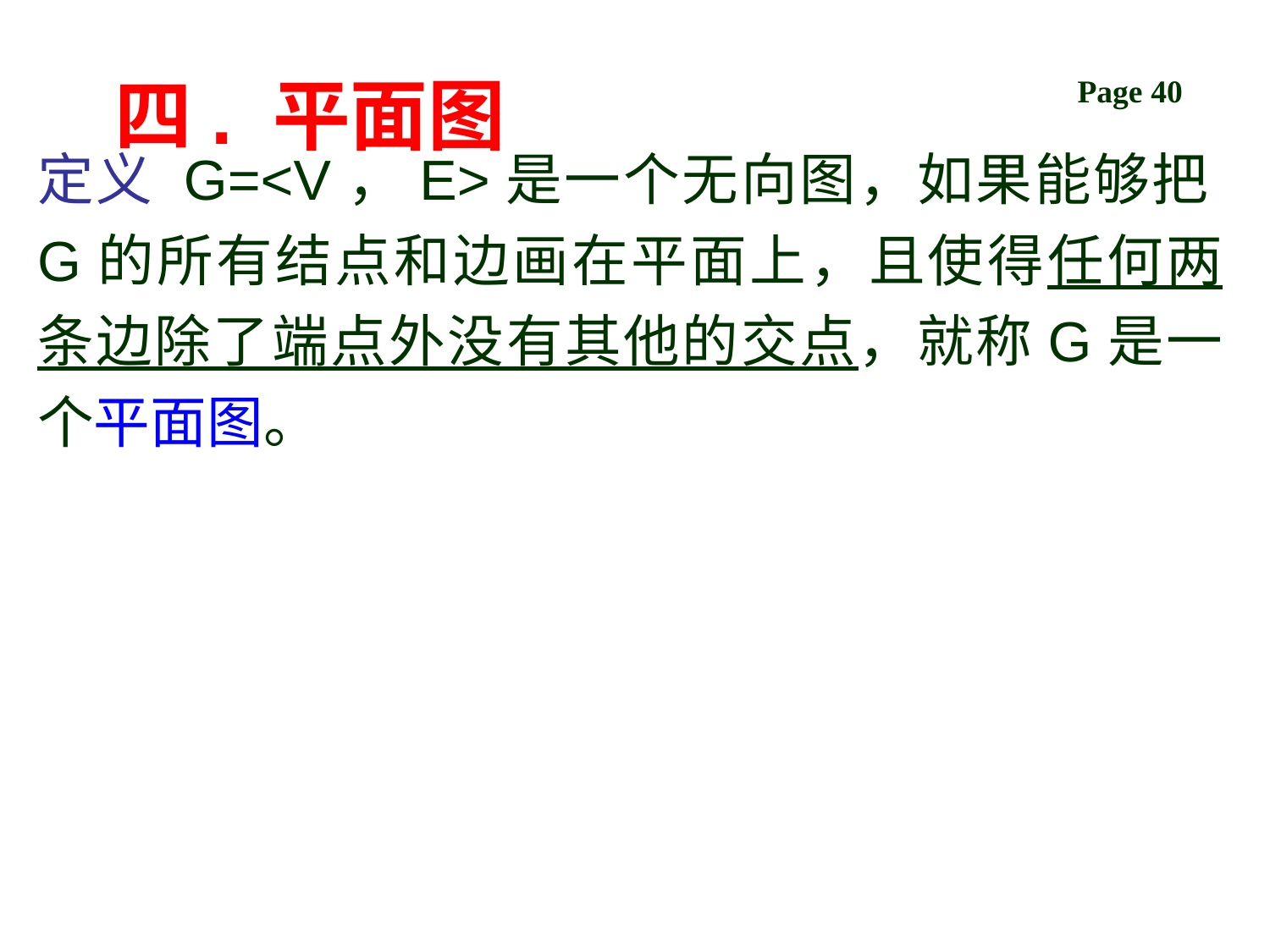

# 四. 平面图
定义 G=<V，E>是一个无向图，如果能够把G的所有结点和边画在平面上，且使得任何两条边除了端点外没有其他的交点，就称G是一个平面图。